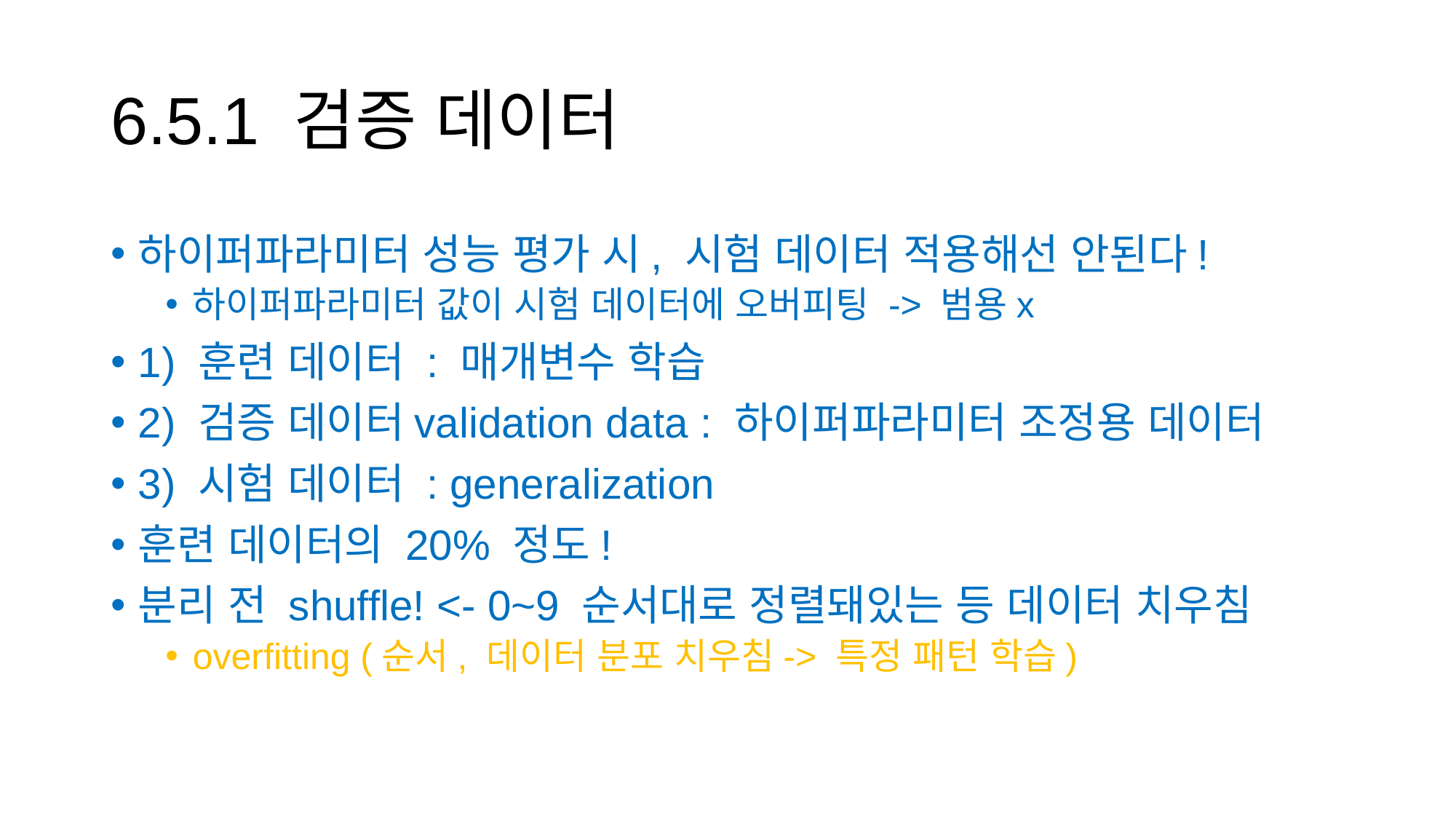

# 6.5.1 검증 데이터
하이퍼파라미터 성능 평가 시, 시험 데이터 적용해선 안된다!
하이퍼파라미터 값이 시험 데이터에 오버피팅 -> 범용x
1) 훈련 데이터 : 매개변수 학습
2) 검증 데이터validation data : 하이퍼파라미터 조정용 데이터
3) 시험 데이터 : generalization
훈련 데이터의 20% 정도!
분리 전 shuffle! <- 0~9 순서대로 정렬돼있는 등 데이터 치우침
overfitting (순서, 데이터 분포 치우침-> 특정 패턴 학습)